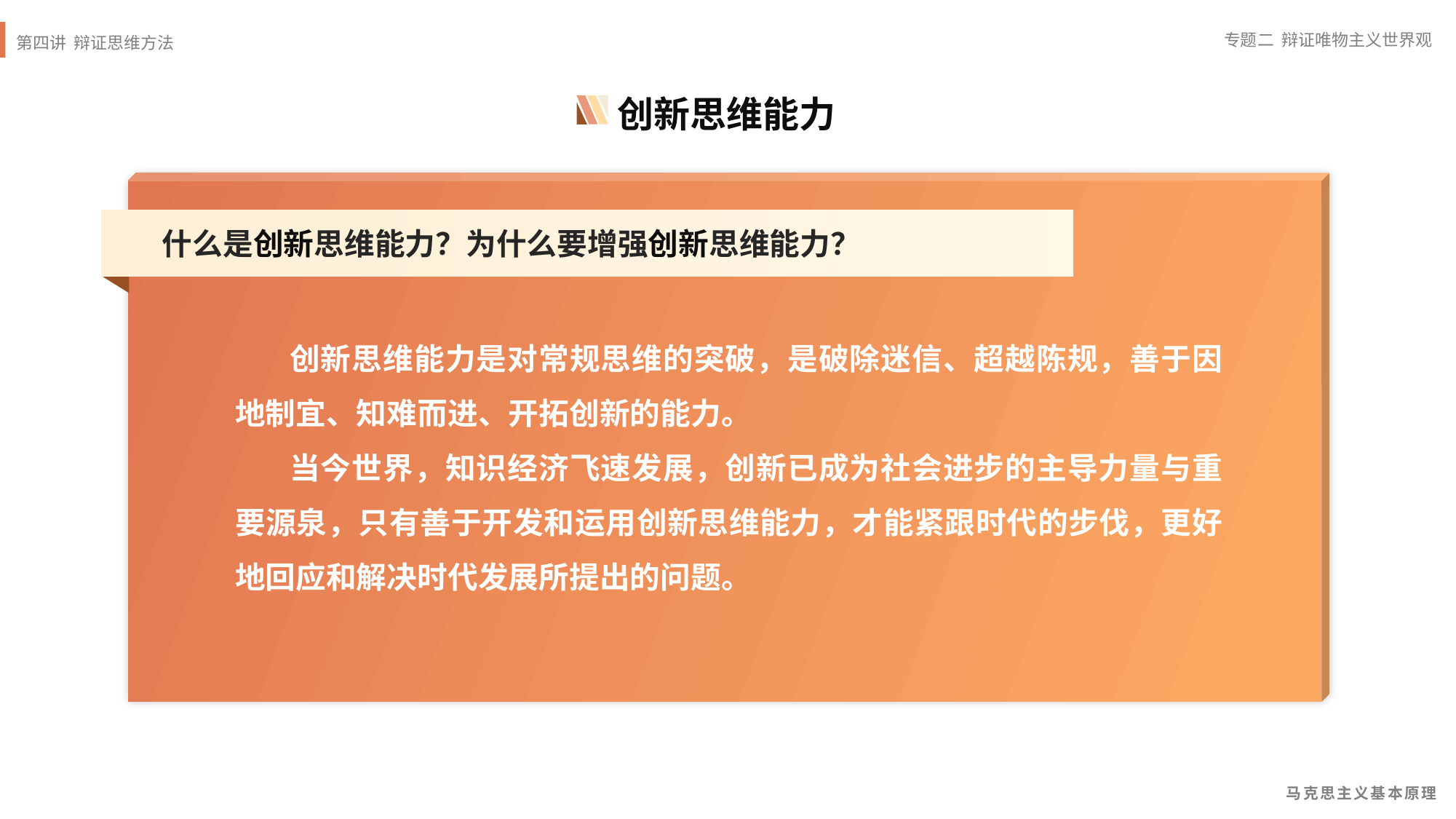

创新思维能力

什么是创新思维能力？为什么要增强创新思维能力？

创新思维能力是对常规思维的突破，是破除迷信、超越陈规，善于因地制宜、知难而进、开拓创新的能力。
当今世界，知识经济飞速发展，创新已成为社会进步的主导力量与重要源泉，只有善于开发和运用创新思维能力，才能紧跟时代的步伐，更好地回应和解决时代发展所提出的问题。